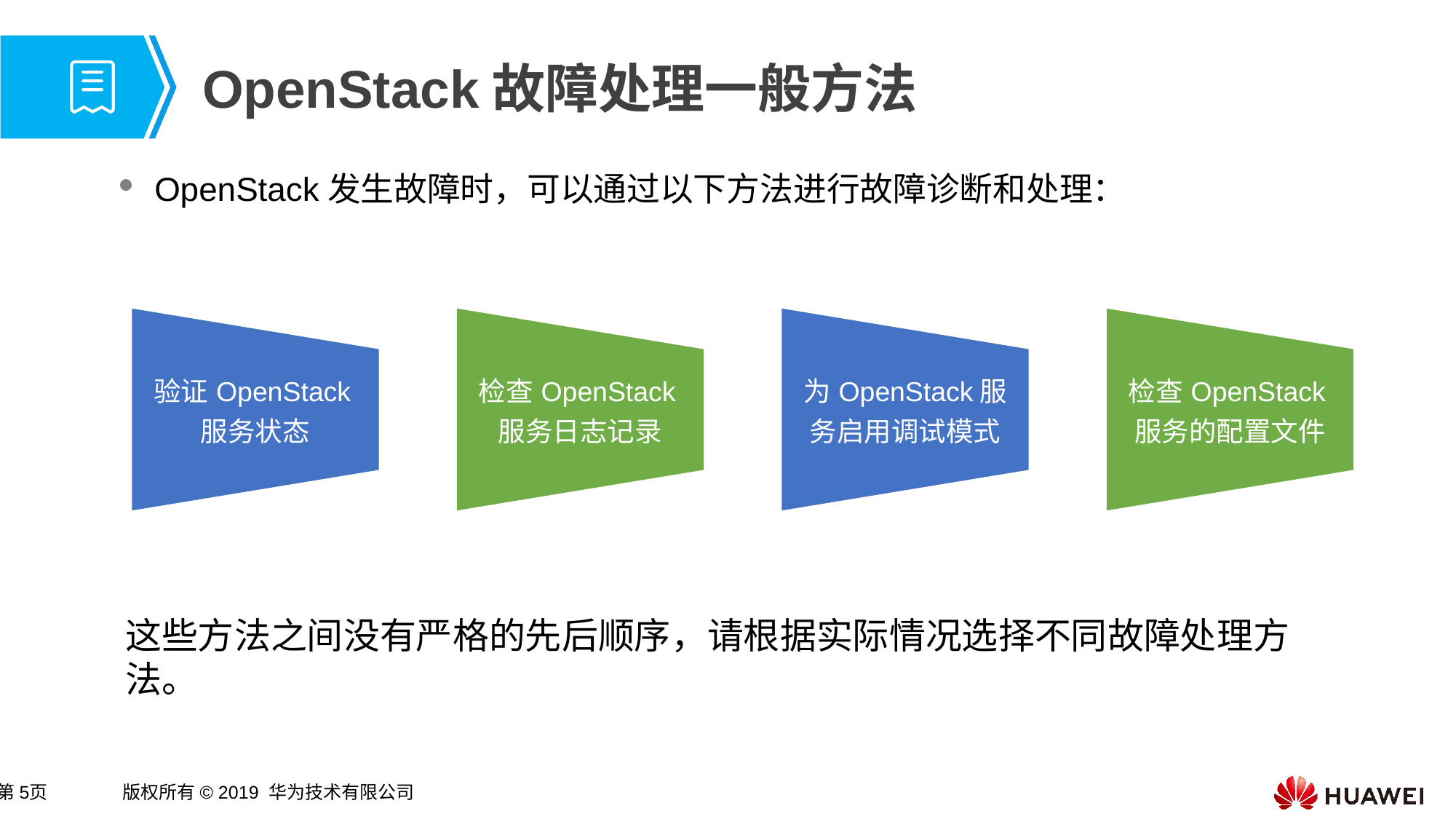

# OpenStack故障处理一般方法
OpenStack发生故障时，可以通过以下方法进行故障诊断和处理：

验证OpenStack服务状态
为OpenStack服务启用调试模式
检查OpenStack服务的配置文件
检查OpenStack服务日志记录
这些方法之间没有严格的先后顺序，请根据实际情况选择不同故障处理方法。